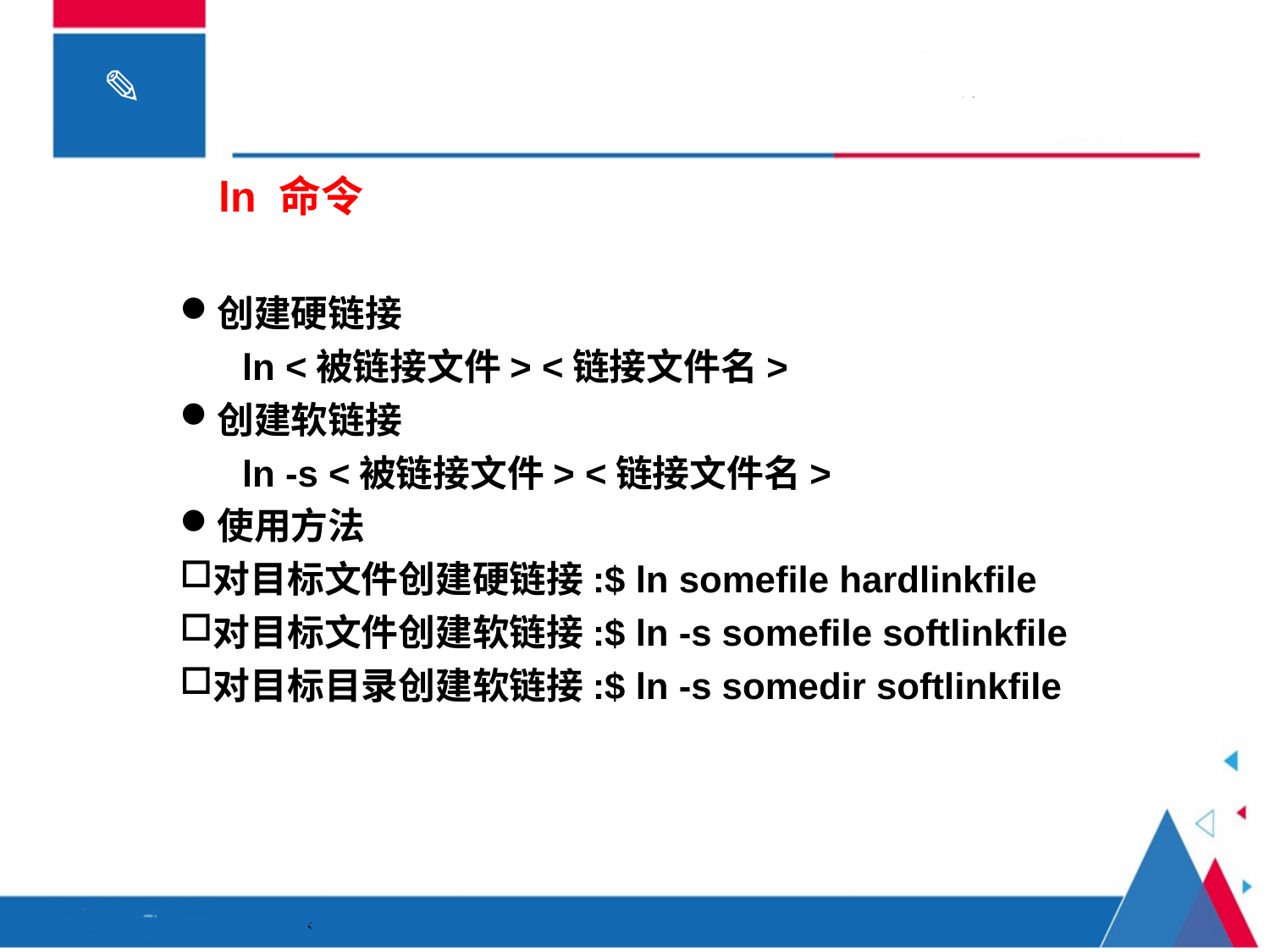

# ln 命令
创建硬链接
      ln <被链接文件> <链接文件名>
创建软链接
      ln -s <被链接文件> <链接文件名>
使用方法
对目标文件创建硬链接:$ ln somefile hardlinkfile
对目标文件创建软链接:$ ln -s somefile softlinkfile
对目标目录创建软链接:$ ln -s somedir softlinkfile